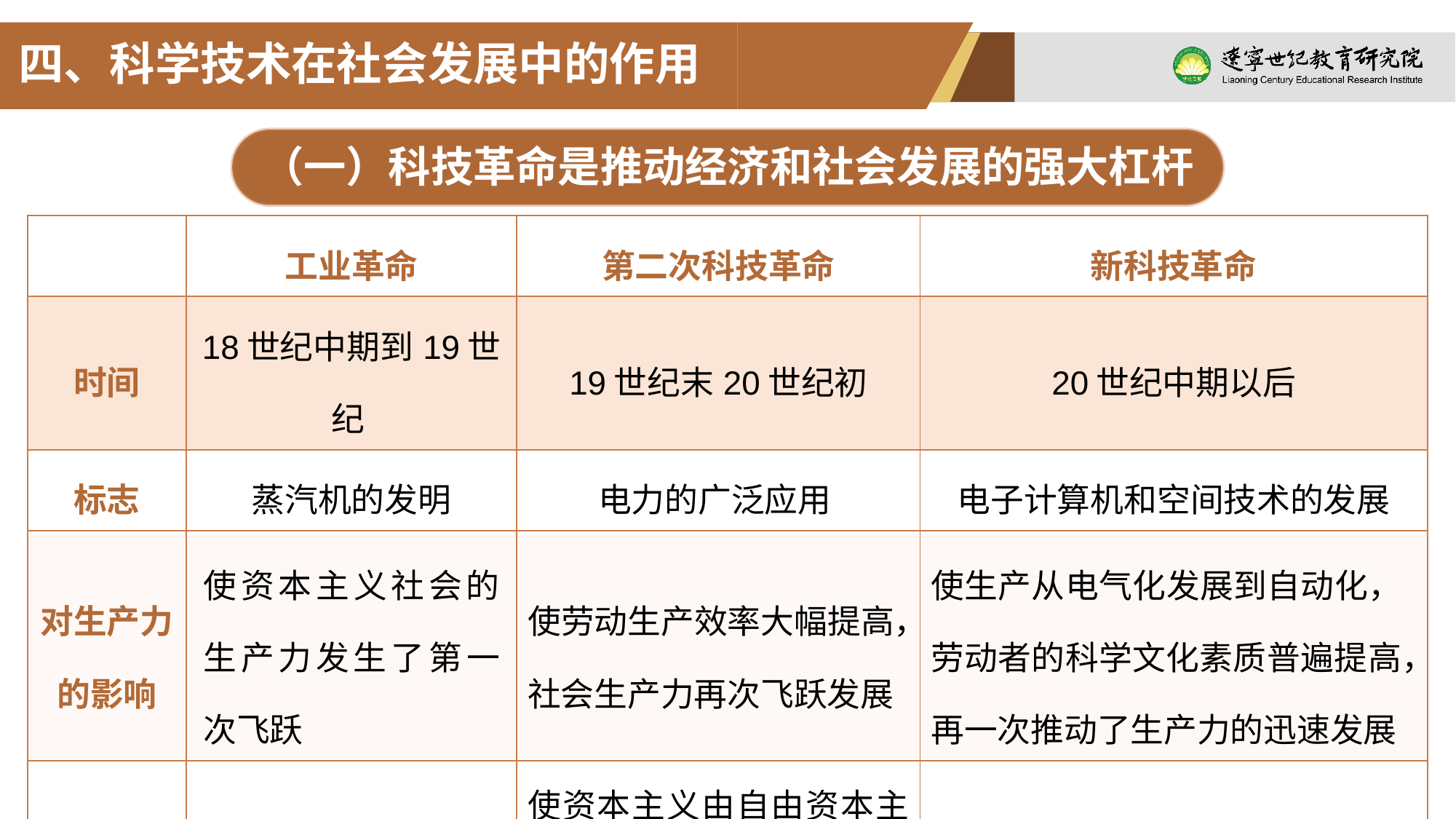

四、科学技术在社会发展中的作用
（一）科技革命是推动经济和社会发展的强大杠杆
|  | 工业革命 | 第二次科技革命 | 新科技革命 |
| --- | --- | --- | --- |
| 时间 | 18世纪中期到19世纪 | 19世纪末20世纪初 | 20世纪中期以后 |
| 标志 | 蒸汽机的发明 | 电力的广泛应用 | 电子计算机和空间技术的发展 |
| 对生产力 的影响 | 使资本主义社会的生产力发生了第一次飞跃 | 使劳动生产效率大幅提高，社会生产力再次飞跃发展 | 使生产从电气化发展到自动化，劳动者的科学文化素质普遍提高，再一次推动了生产力的迅速发展 |
| 对生产关系的影响 | 使资本主义制度最终确立 | 使资本主义由自由资本主义发展到垄断资本主义，使资本主义生产关系发生新的变化 | 促使生产关系进行了局部调整，使垄断资本主义向新的方向发展 |